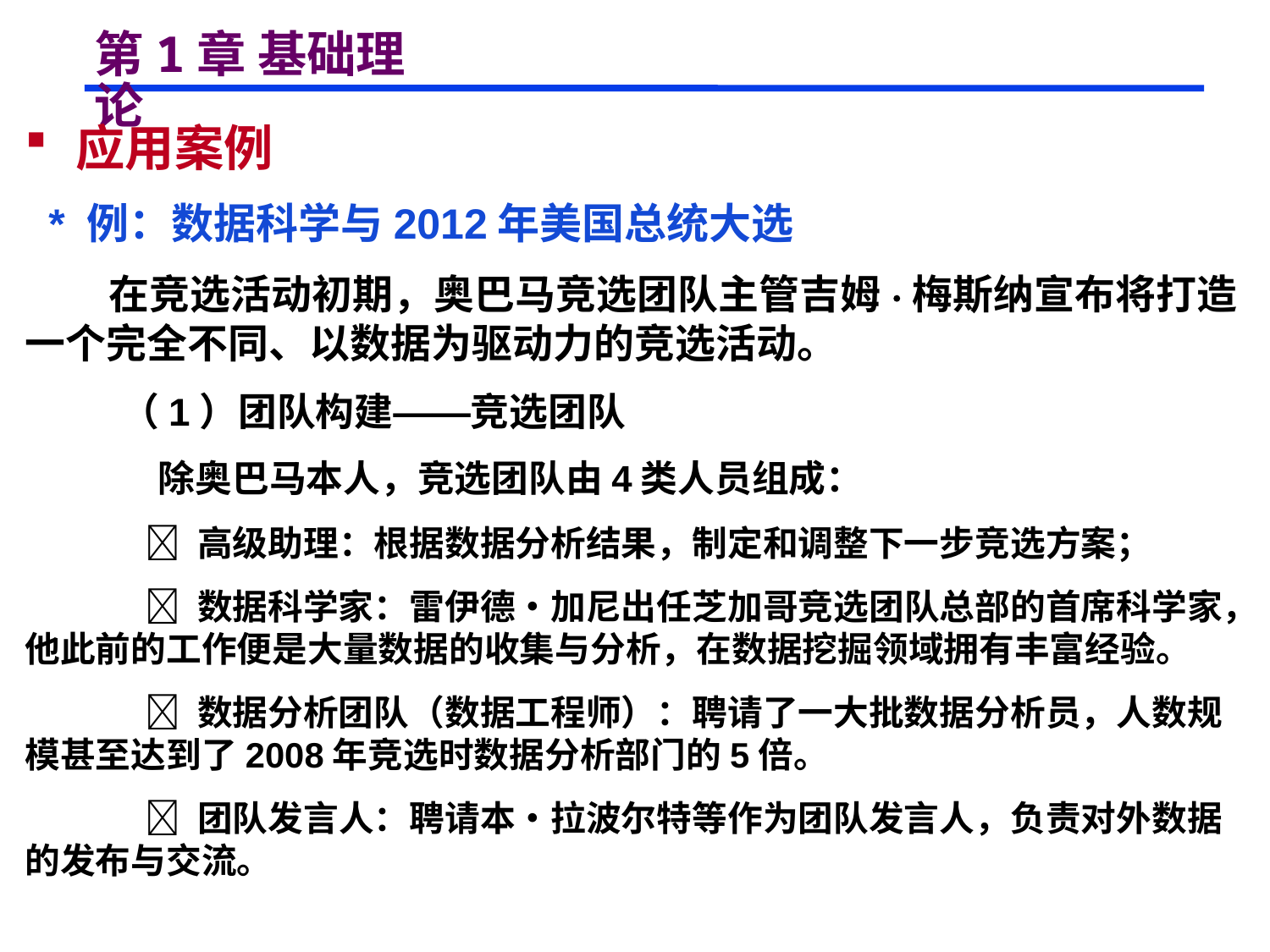

# 第1章 基础理论
 应用案例
  * 例：数据科学与2012年美国总统大选
        在竞选活动初期，奥巴马竞选团队主管吉姆·梅斯纳宣布将打造一个完全不同、以数据为驱动力的竞选活动。
        （1）团队构建——竞选团队
            除奥巴马本人，竞选团队由4类人员组成：
               • 高级助理：根据数据分析结果，制定和调整下一步竞选方案；
               • 数据科学家：雷伊德•加尼出任芝加哥竞选团队总部的首席科学家，他此前的工作便是大量数据的收集与分析，在数据挖掘领域拥有丰富经验。
               • 数据分析团队（数据工程师）：聘请了一大批数据分析员，人数规模甚至达到了2008年竞选时数据分析部门的5倍。
               • 团队发言人：聘请本•拉波尔特等作为团队发言人，负责对外数据的发布与交流。